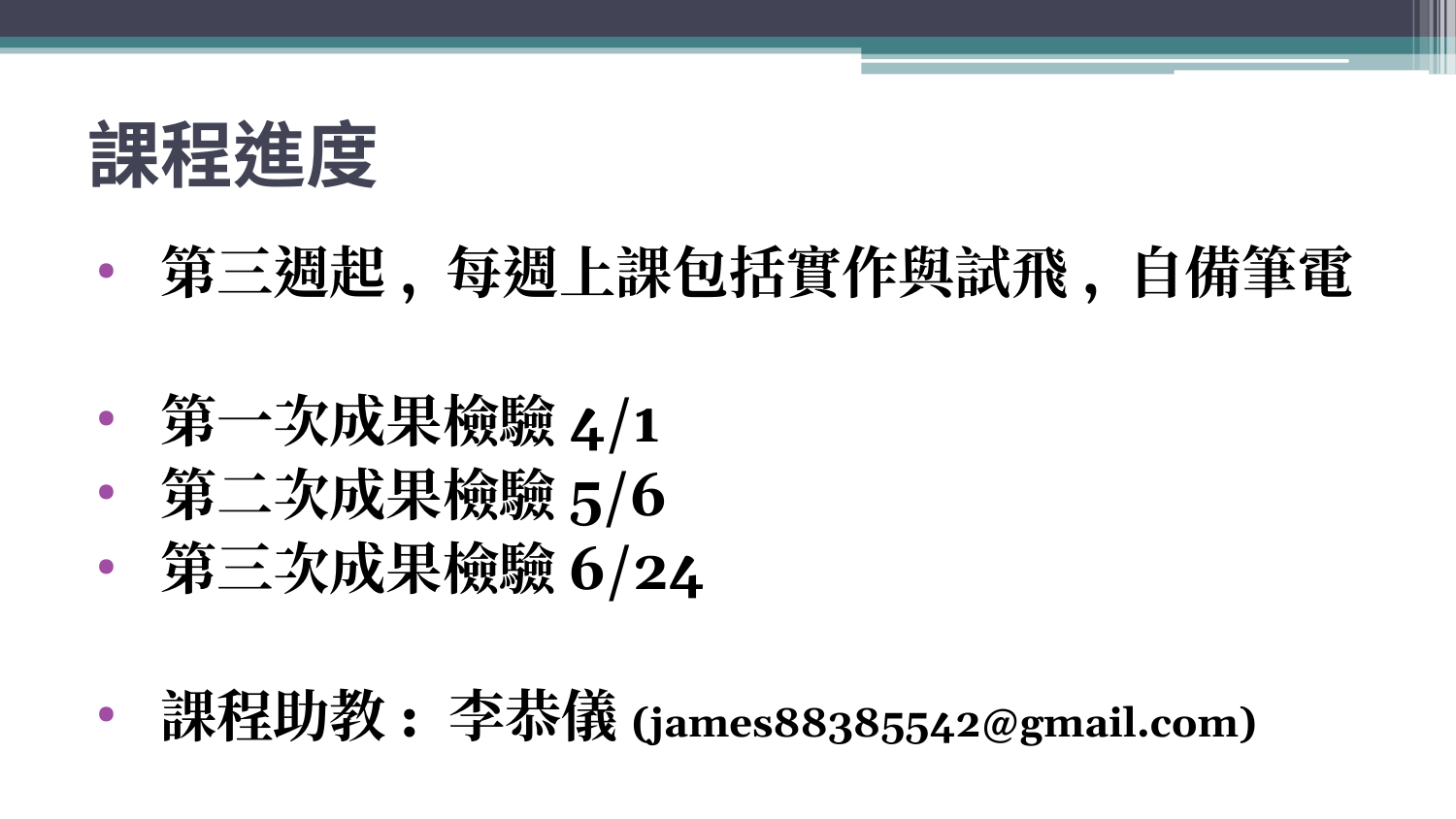

# 課程進度
第三週起, 每週上課包括實作與試飛, 自備筆電

第一次成果檢驗4/1
第二次成果檢驗5/6
第三次成果檢驗6/24

課程助教: 李恭儀(james88385542@gmail.com)